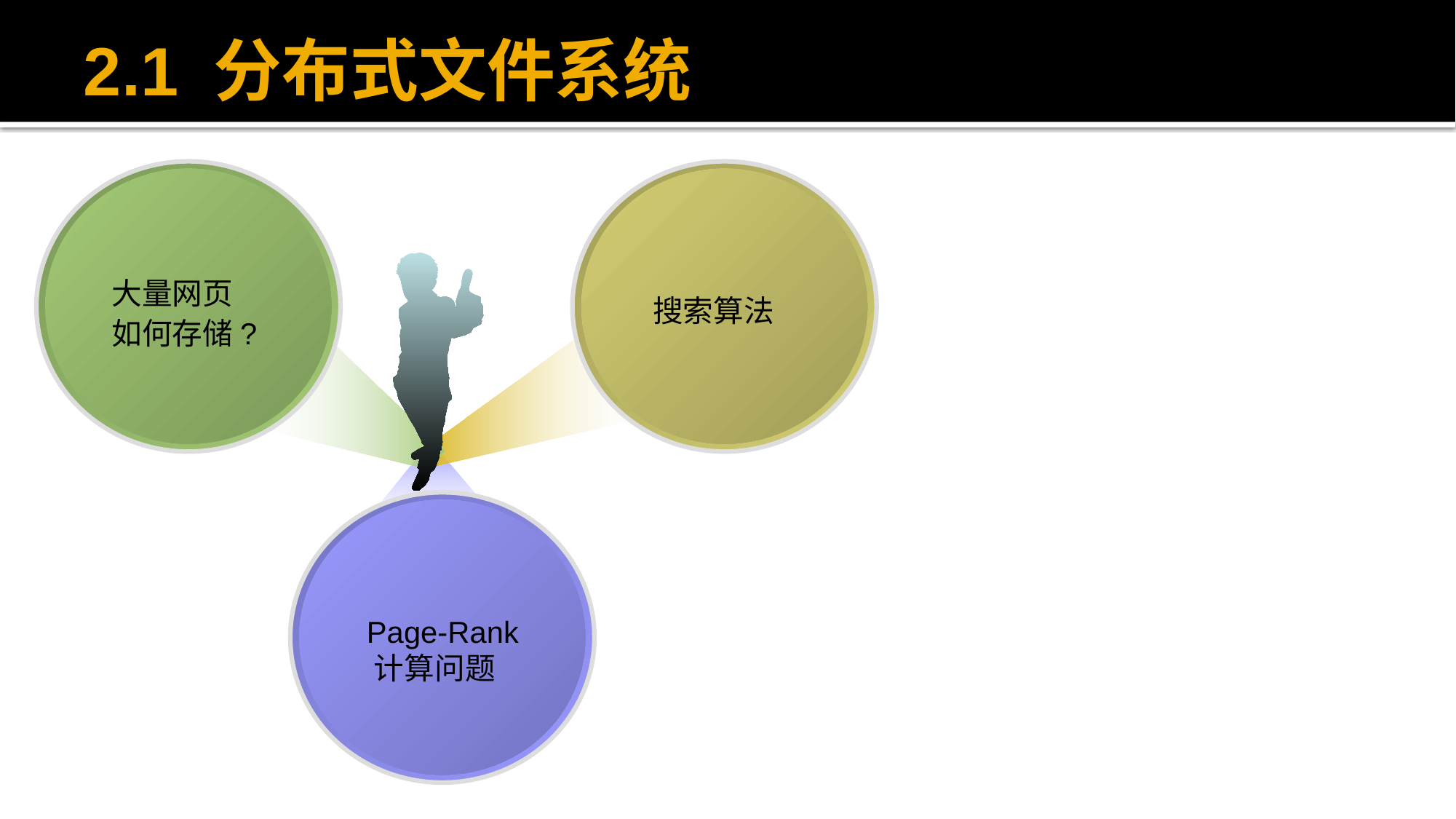

# 2.1 分布式文件系统

大量网页
如何存储?
      搜索算法

    Page-Rank
   计算问题